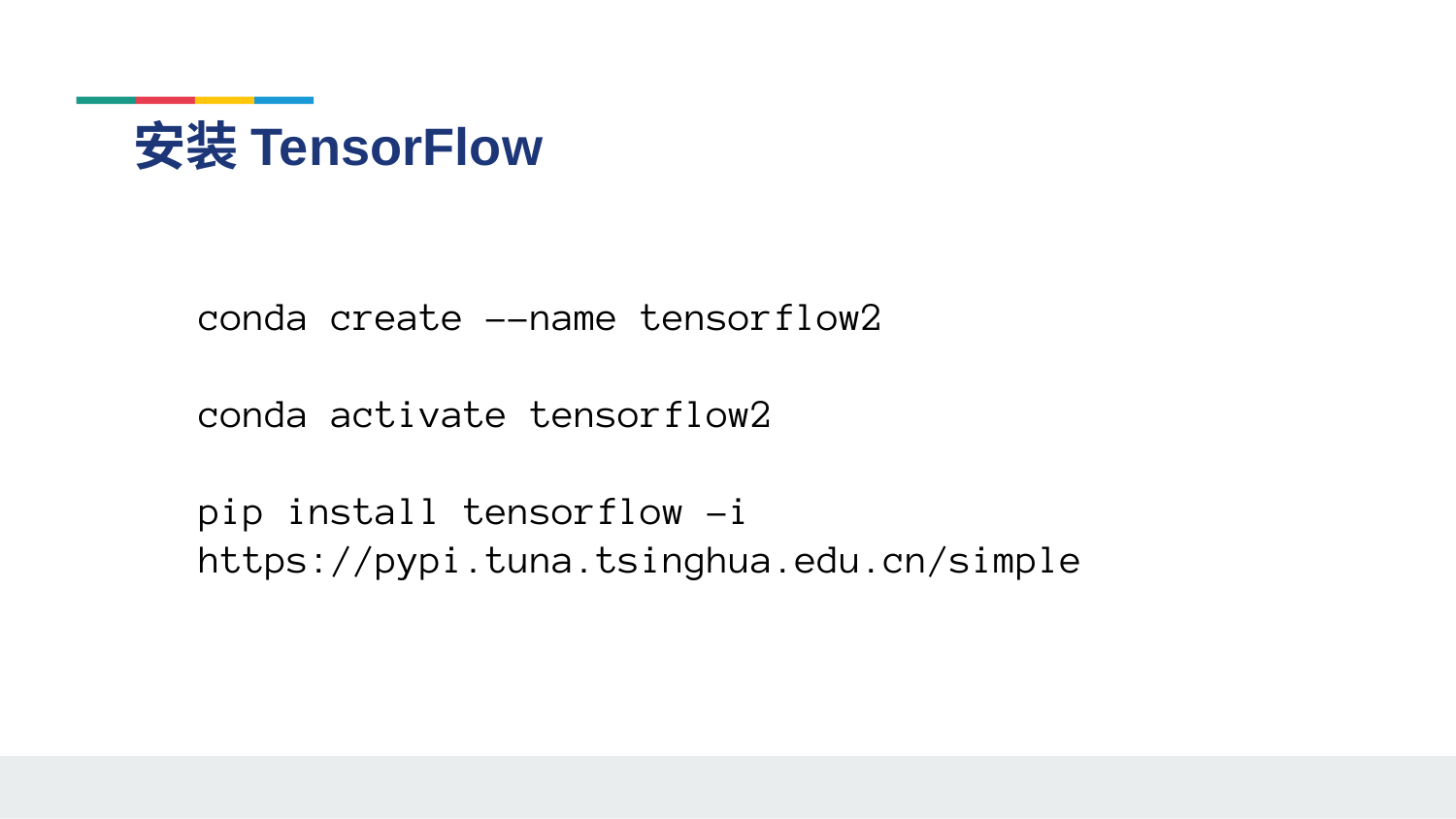

# 安装TensorFlow
conda create --name tensorflow2

conda activate tensorflow2

pip install tensorflow -i https://pypi.tuna.tsinghua.edu.cn/simple